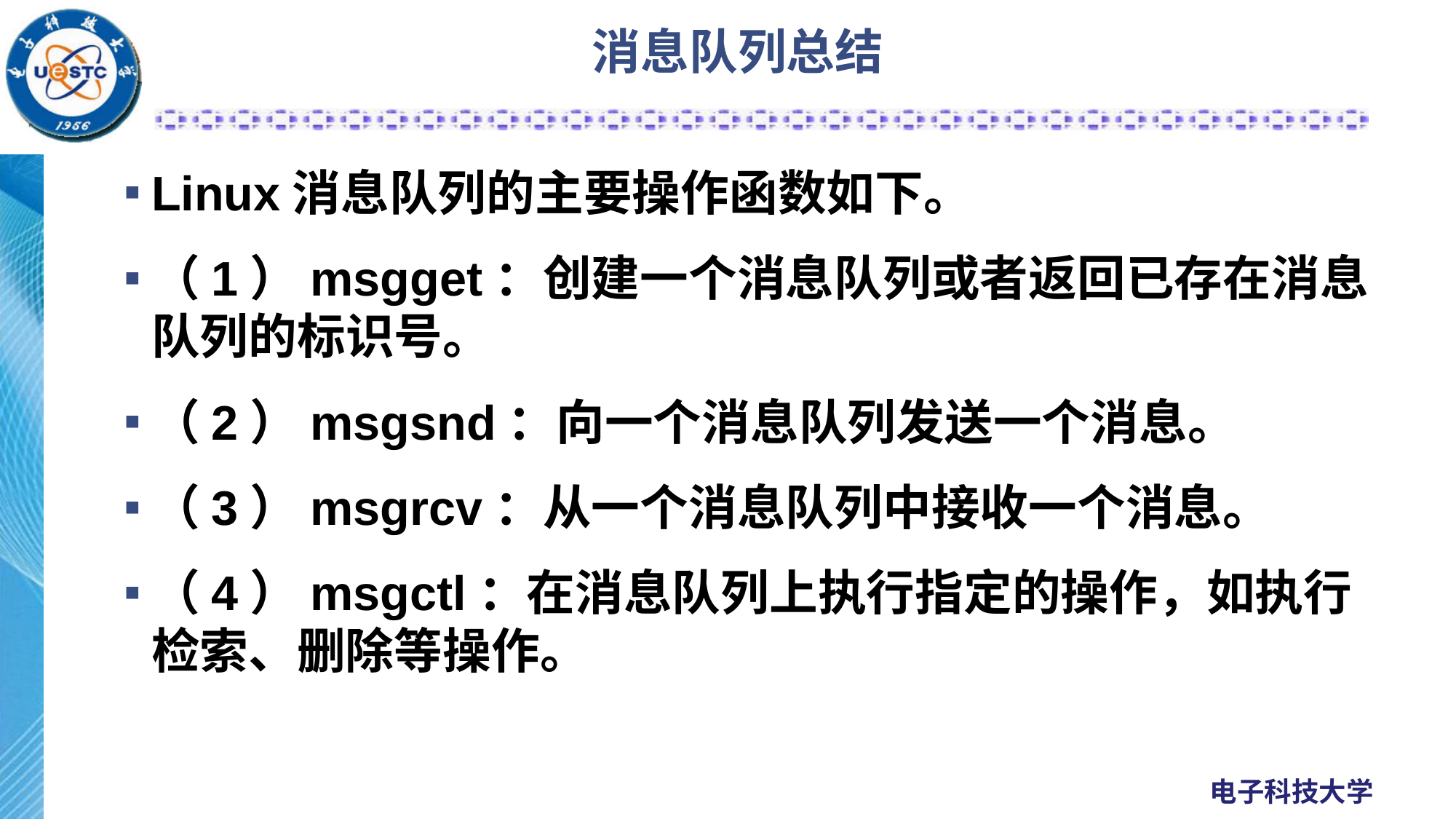

# 消息队列总结
Linux消息队列的主要操作函数如下。
（1）msgget：创建一个消息队列或者返回已存在消息队列的标识号。
（2）msgsnd：向一个消息队列发送一个消息。
（3）msgrcv：从一个消息队列中接收一个消息。
（4）msgctl：在消息队列上执行指定的操作，如执行检索、删除等操作。